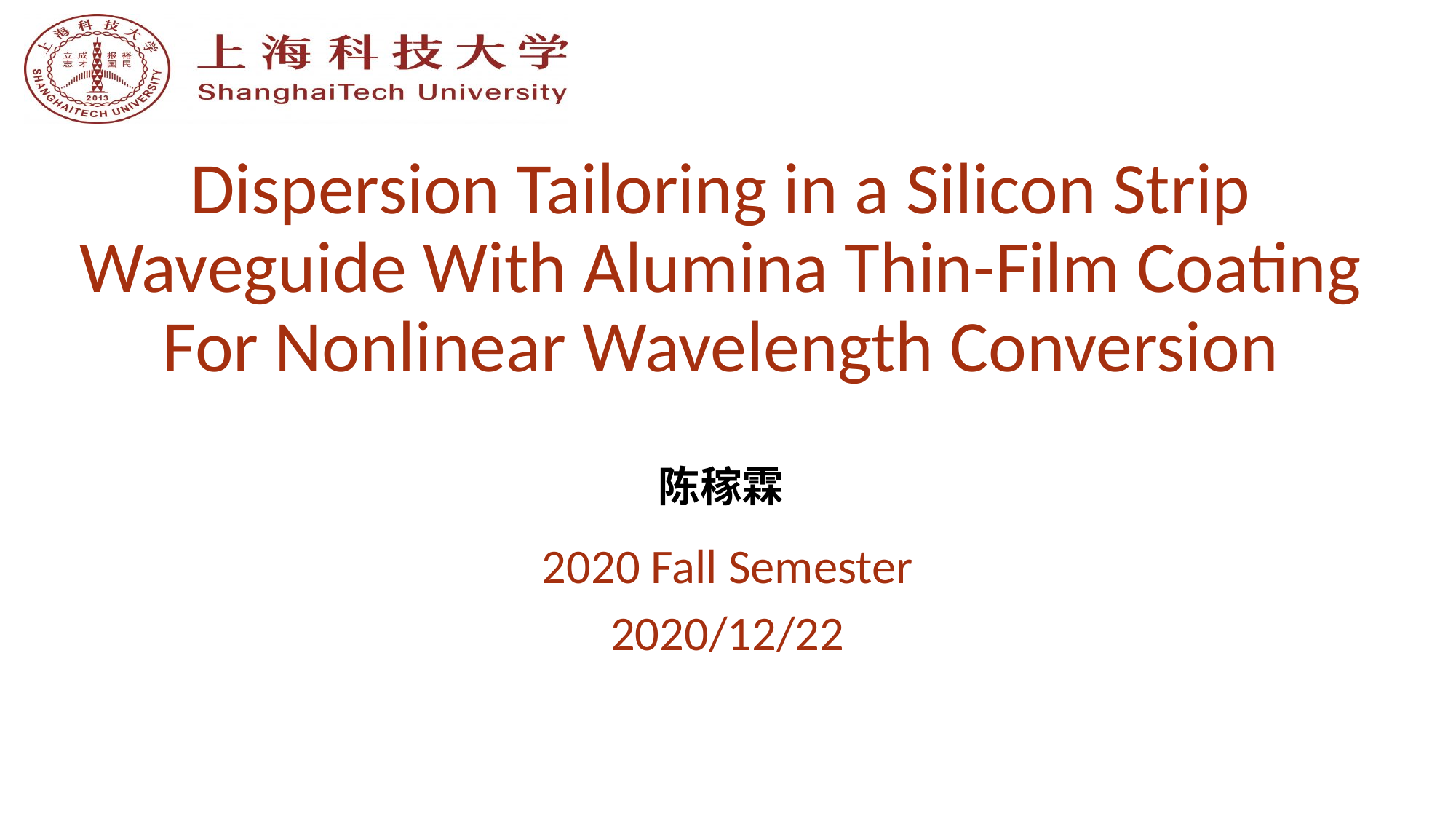

# Dispersion Tailoring in a Silicon Strip Waveguide With Alumina Thin-Film Coating For Nonlinear Wavelength Conversion 陈稼霖
2020 Fall Semester
2020/12/22